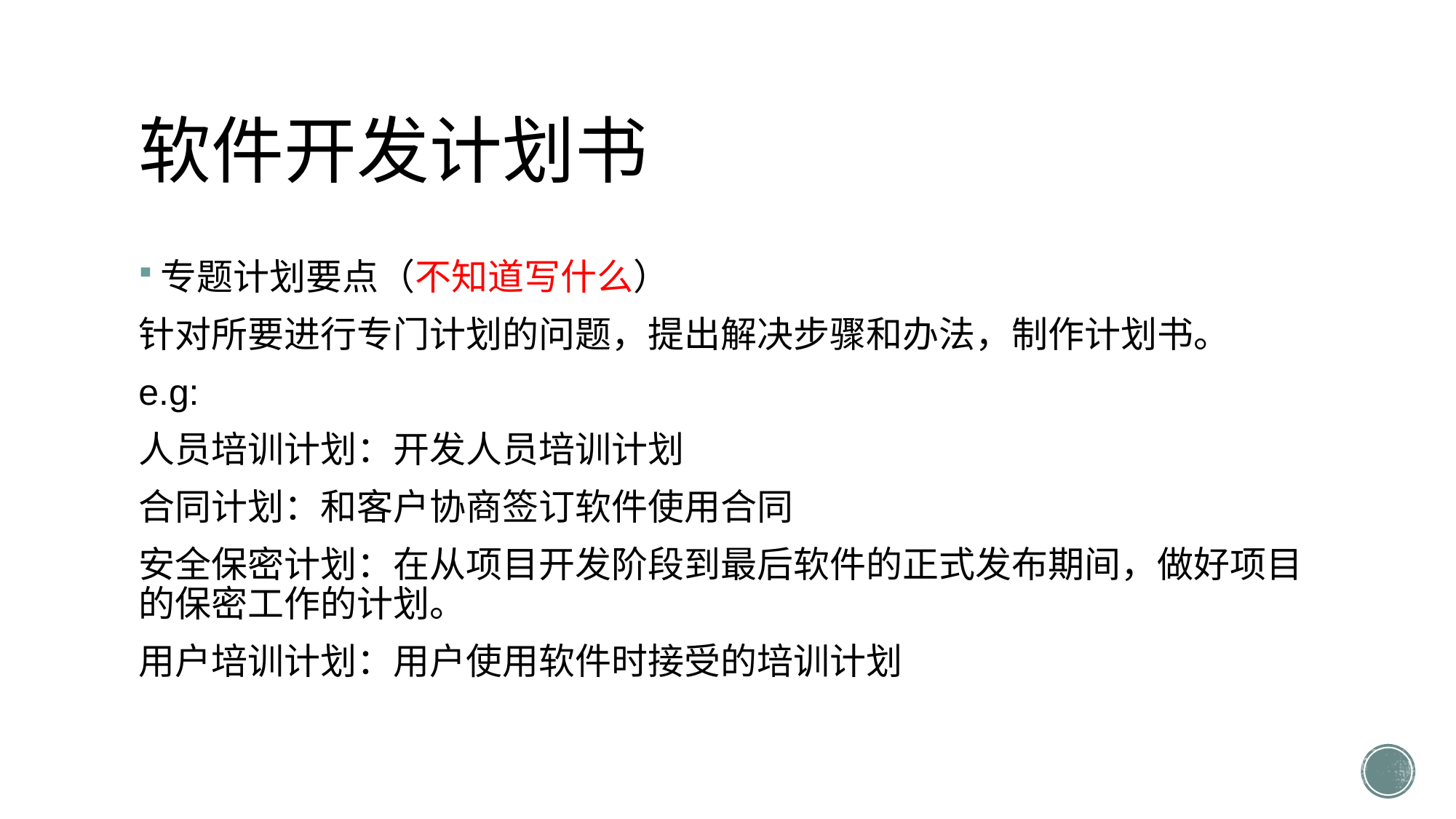

# 软件开发计划书
专题计划要点（不知道写什么）
针对所要进行专门计划的问题，提出解决步骤和办法，制作计划书。
e.g:
人员培训计划：开发人员培训计划
合同计划：和客户协商签订软件使用合同
安全保密计划：在从项目开发阶段到最后软件的正式发布期间，做好项目的保密工作的计划。
用户培训计划：用户使用软件时接受的培训计划